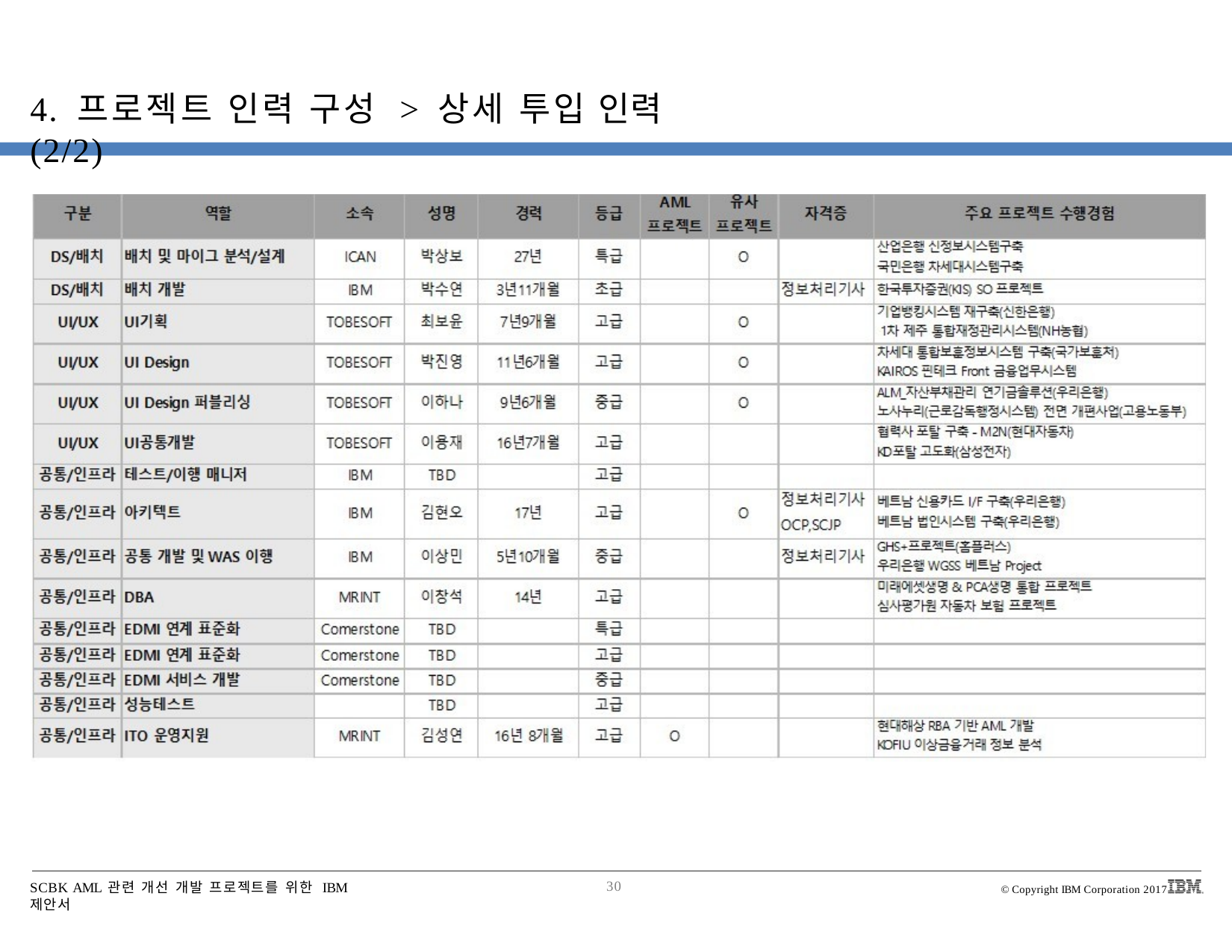

# 4. 프로젝트 인력 구성 > 상세 투입 인력(2/2)

SCBK AML 관련 개선 개발 프로젝트를 위한 IBM 제안서
30
© Copyright IBM Corporation 2017